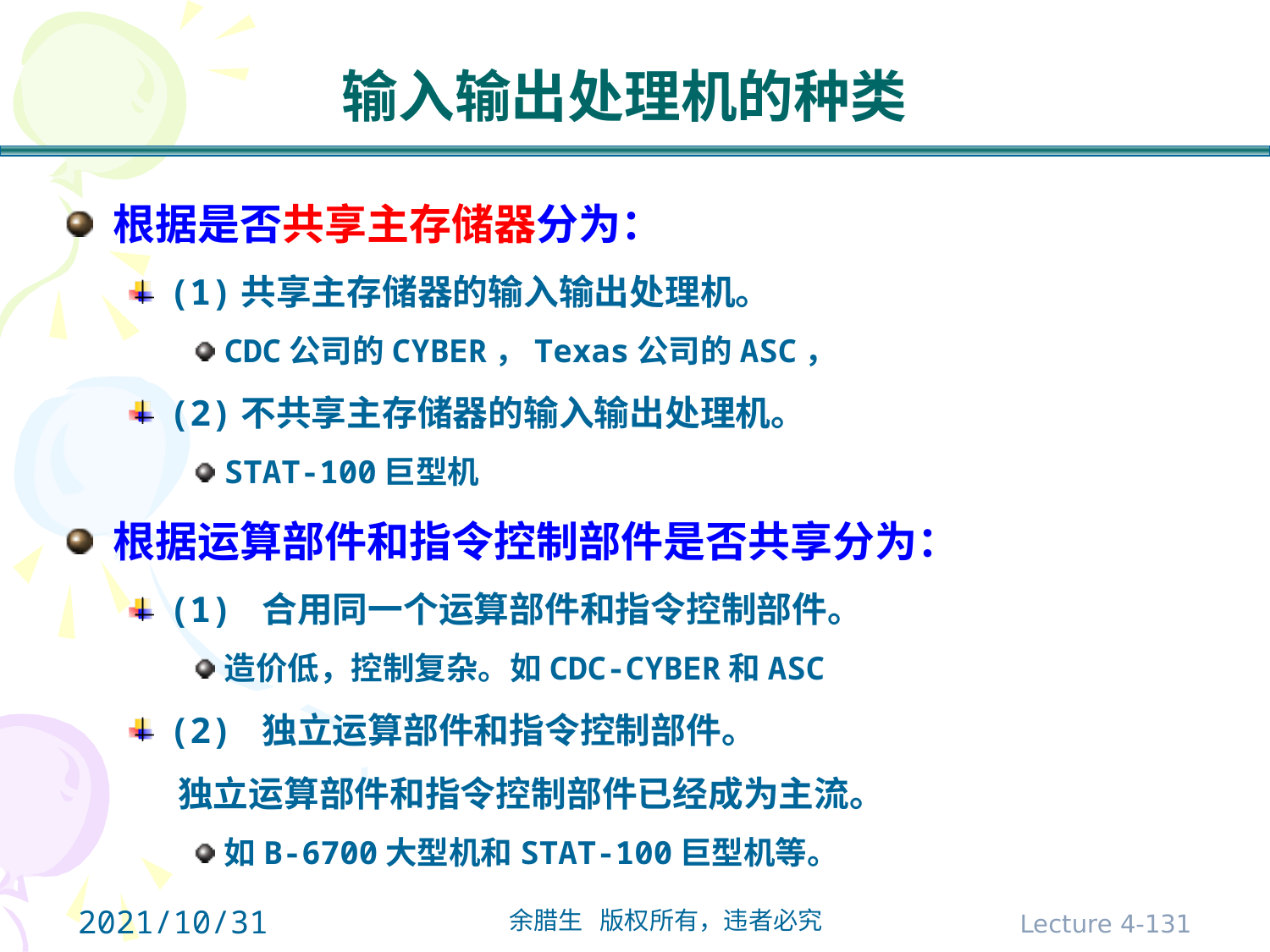

# 输入输出处理机的种类
根据是否共享主存储器分为：
(1)共享主存储器的输入输出处理机。
CDC公司的CYBER，Texas公司的ASC，
(2)不共享主存储器的输入输出处理机。
STAT-100巨型机
根据运算部件和指令控制部件是否共享分为：
(1) 合用同一个运算部件和指令控制部件。
造价低，控制复杂。如CDC-CYBER和ASC
(2) 独立运算部件和指令控制部件。
     独立运算部件和指令控制部件已经成为主流。
如B-6700大型机和STAT-100巨型机等。
2021/10/31
Lecture 4-131